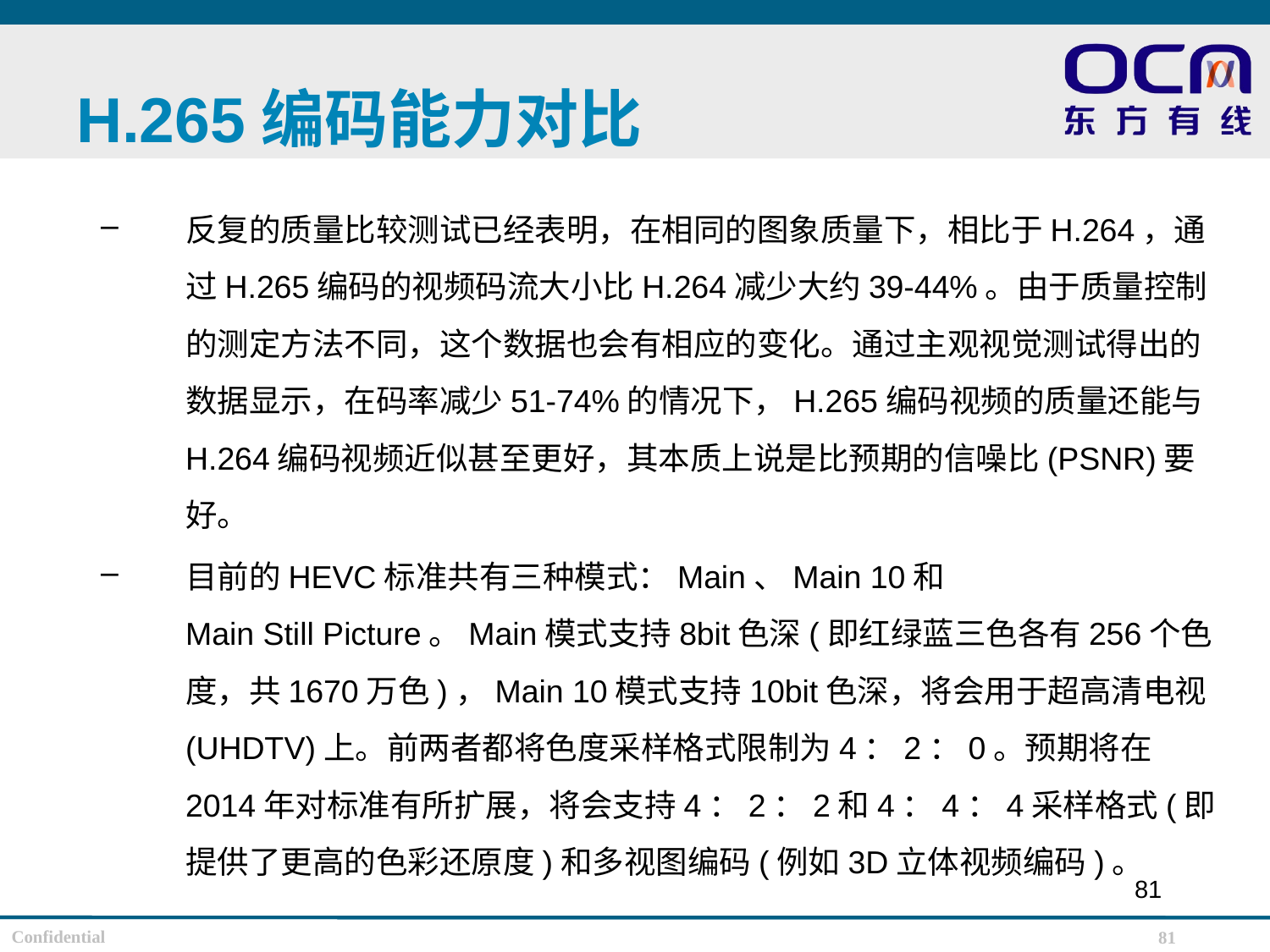

# H.265编码能力对比
反复的质量比较测试已经表明，在相同的图象质量下，相比于H.264，通过H.265编码的视频码流大小比H.264减少大约39-44%。由于质量控制的测定方法不同，这个数据也会有相应的变化。通过主观视觉测试得出的数据显示，在码率减少51-74%的情况下，H.265编码视频的质量还能与H.264编码视频近似甚至更好，其本质上说是比预期的信噪比(PSNR)要好。
目前的HEVC标准共有三种模式：Main、Main 10和Main Still Picture。Main模式支持8bit色深(即红绿蓝三色各有256个色度，共1670万色)，Main 10模式支持10bit色深，将会用于超高清电视(UHDTV)上。前两者都将色度采样格式限制为4：2：0。预期将在2014年对标准有所扩展，将会支持4：2：2和4：4：4采样格式(即提供了更高的色彩还原度)和多视图编码(例如3D立体视频编码)。

81